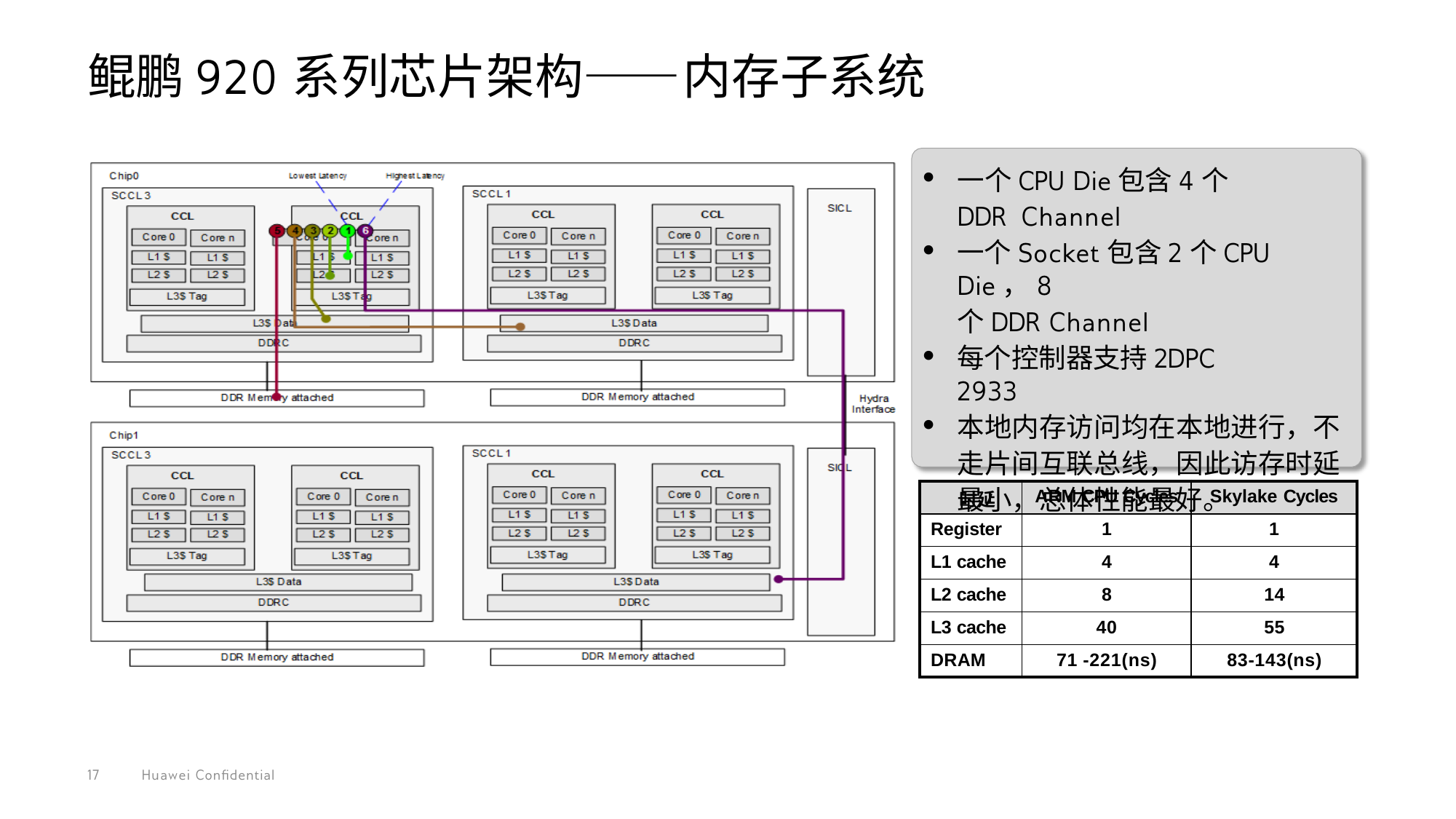

# 鲲鹏920系列芯片架构——内存子系统

一个CPU Die包含4个 DDR  Channel
一个Socket包含2个CPU Die，8
个DDR Channel
每个控制器支持2DPC 2933
本地内存访问均在本地进行，不 走片间互联总线，因此访存时延 最小，总体性能最好。

| 时延 | ARM CPU Cycles | Skylake Cycles |
| --- | --- | --- |
| Register | 1 | 1 |
| L1 cache | 4 | 4 |
| L2 cache | 8 | 14 |
| L3 cache | 40 | 55 |
| DRAM | 71 -221(ns) | 83-143(ns) |
Huawei Confidential
17